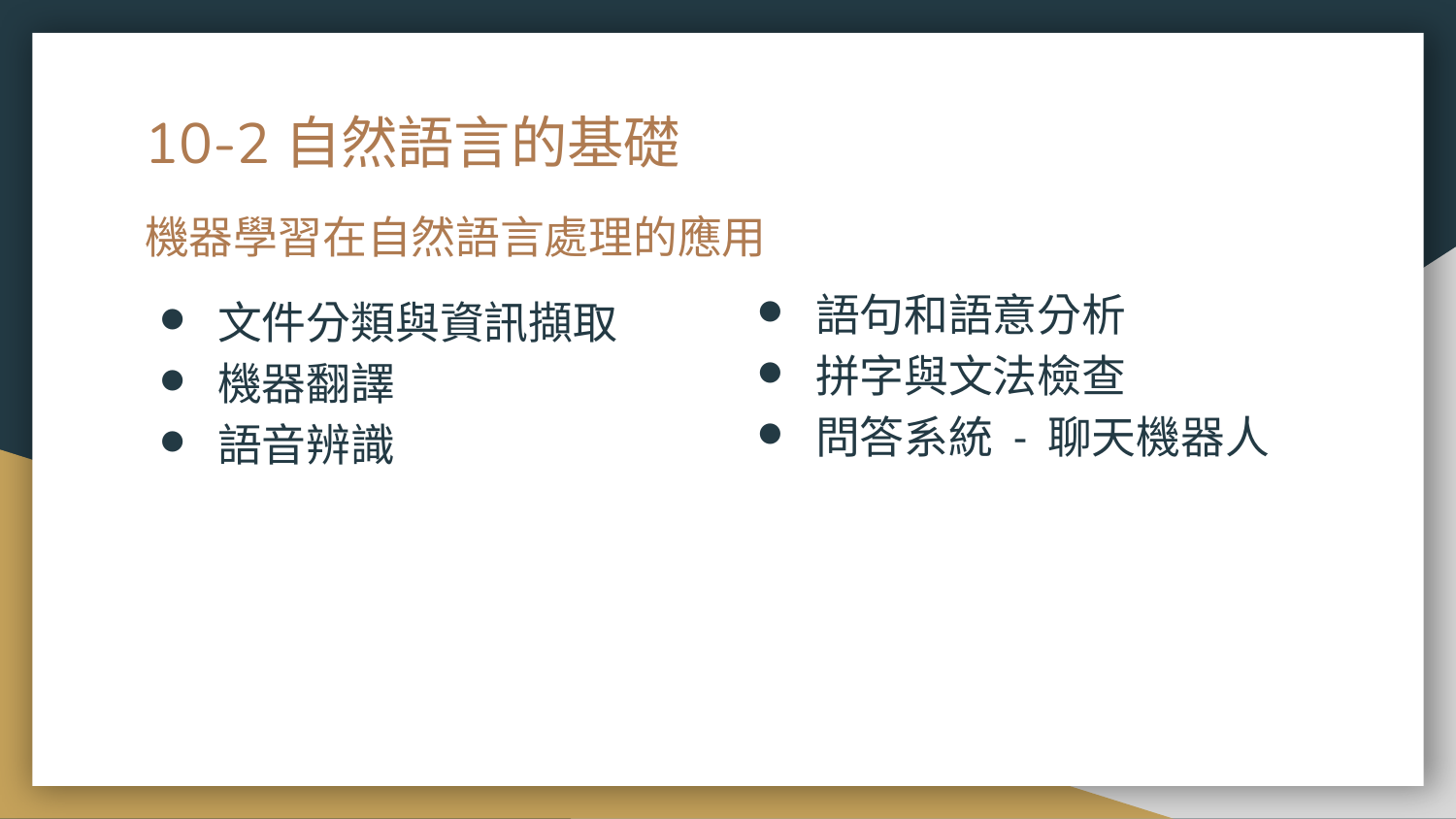

# 10-2自然語言的基礎
機器學習在自然語言處理的應用
文件分類與資訊擷取
機器翻譯
語音辨識

語句和語意分析
拼字與文法檢查
問答系統 - 聊天機器人